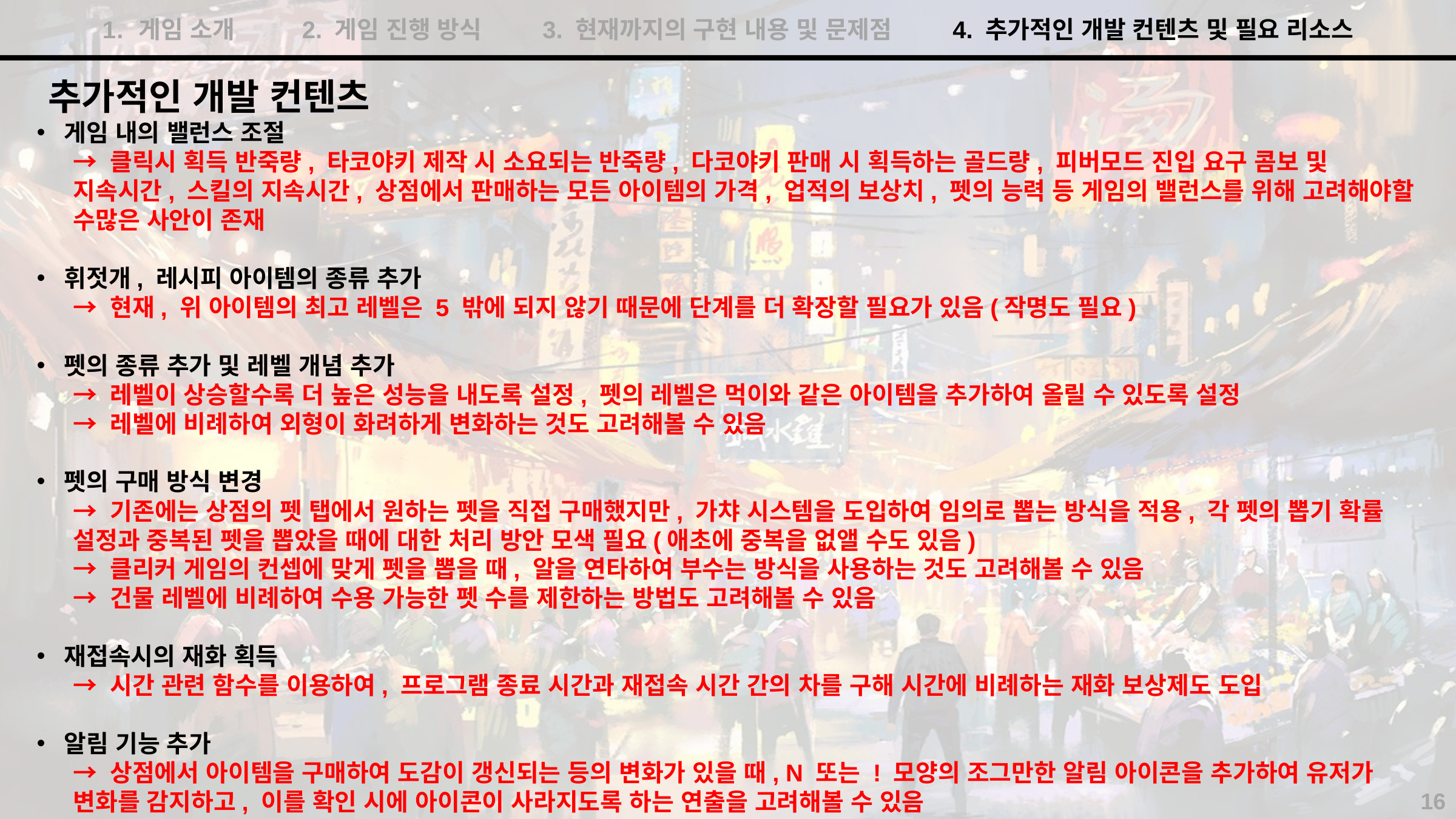

게임 소개         2. 게임 진행 방식        3. 현재까지의 구현 내용 및 문제점        4. 추가적인 개발 컨텐츠 및 필요 리소스

추가적인 개발 컨텐츠
게임 내의 밸런스 조절
→ 클릭시 획득 반죽량, 타코야키 제작 시 소요되는 반죽량, 다코야키 판매 시 획득하는 골드량, 피버모드 진입 요구 콤보 및 지속시간, 스킬의 지속시간, 상점에서 판매하는 모든 아이템의 가격, 업적의 보상치, 펫의 능력 등 게임의 밸런스를 위해 고려해야할 수많은 사안이 존재

휘젓개, 레시피 아이템의 종류 추가
→ 현재, 위 아이템의 최고 레벨은 5 밖에 되지 않기 때문에 단계를 더 확장할 필요가 있음(작명도 필요)

펫의 종류 추가 및 레벨 개념 추가
→ 레벨이 상승할수록 더 높은 성능을 내도록 설정, 펫의 레벨은 먹이와 같은 아이템을 추가하여 올릴 수 있도록 설정
→ 레벨에 비례하여 외형이 화려하게 변화하는 것도 고려해볼 수 있음

펫의 구매 방식 변경
→ 기존에는 상점의 펫 탭에서 원하는 펫을 직접 구매했지만, 가챠 시스템을 도입하여 임의로 뽑는 방식을 적용, 각 펫의 뽑기 확률 설정과 중복된 펫을 뽑았을 때에 대한 처리 방안 모색 필요(애초에 중복을 없앨 수도 있음)
→ 클리커 게임의 컨셉에 맞게 펫을 뽑을 때, 알을 연타하여 부수는 방식을 사용하는 것도 고려해볼 수 있음
→ 건물 레벨에 비례하여 수용 가능한 펫 수를 제한하는 방법도 고려해볼 수 있음

재접속시의 재화 획득
→ 시간 관련 함수를 이용하여, 프로그램 종료 시간과 재접속 시간 간의 차를 구해 시간에 비례하는 재화 보상제도 도입

알림 기능 추가
→ 상점에서 아이템을 구매하여 도감이 갱신되는 등의 변화가 있을 때, N 또는 ! 모양의 조그만한 알림 아이콘을 추가하여 유저가 변화를 감지하고, 이를 확인 시에 아이콘이 사라지도록 하는 연출을 고려해볼 수 있음
16